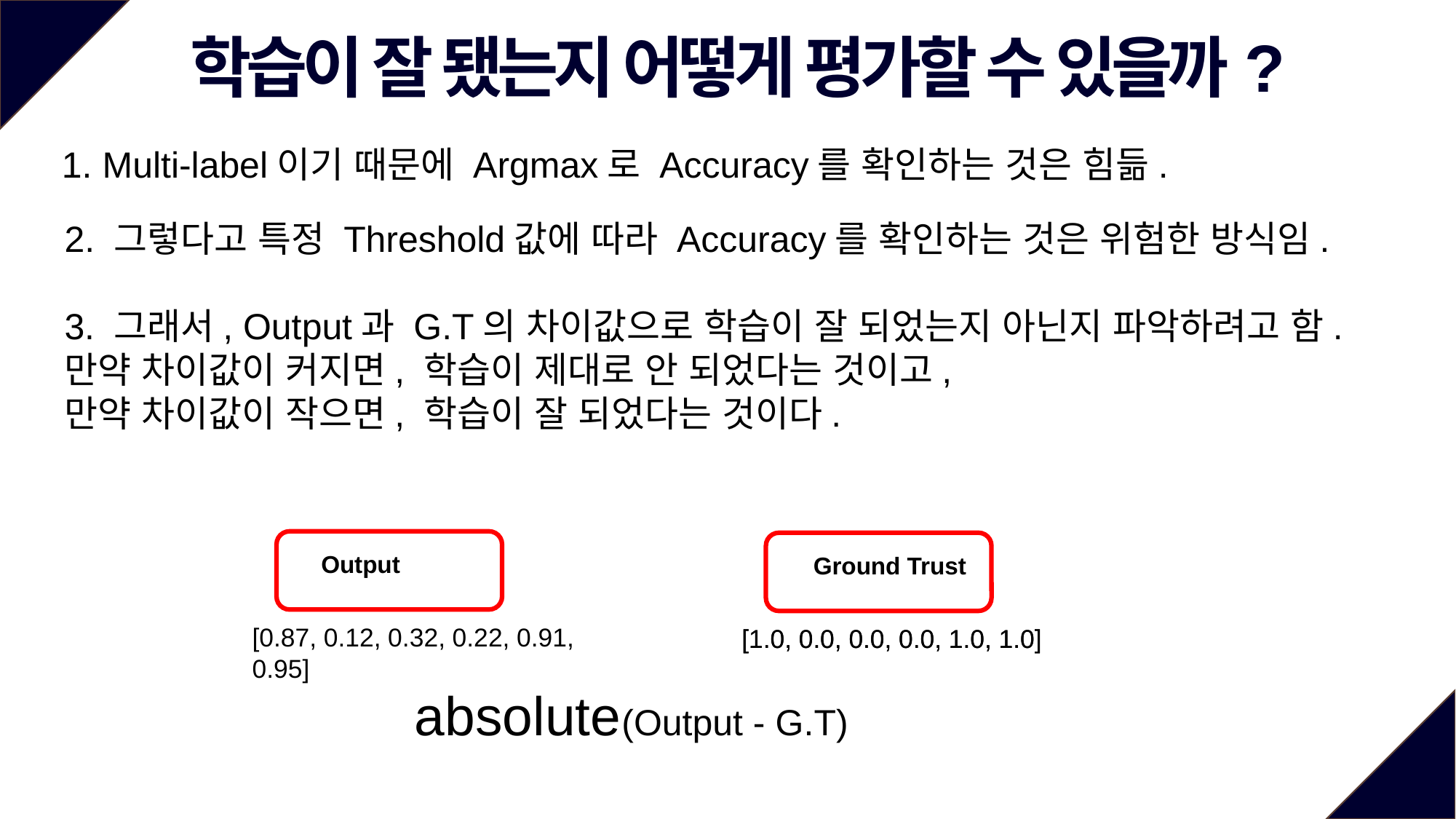

학습이 잘 됐는지 어떻게 평가할 수 있을까?
1. Multi-label이기 때문에 Argmax로 Accuracy를 확인하는 것은 힘듦.
2. 그렇다고 특정 Threshold값에 따라 Accuracy를 확인하는 것은 위험한 방식임.

3. 그래서, Output과 G.T의 차이값으로 학습이 잘 되었는지 아닌지 파악하려고 함.
만약 차이값이 커지면, 학습이 제대로 안 되었다는 것이고,
만약 차이값이 작으면, 학습이 잘 되었다는 것이다.

Output
[0.87, 0.12, 0.32, 0.22, 0.91, 0.95]
Ground Trust
[1.0, 0.0, 0.0, 0.0, 1.0, 1.0]
[1.0, 0.0, 0.0, 0.0, 1.0, 1.0]
absolute(Output - G.T)